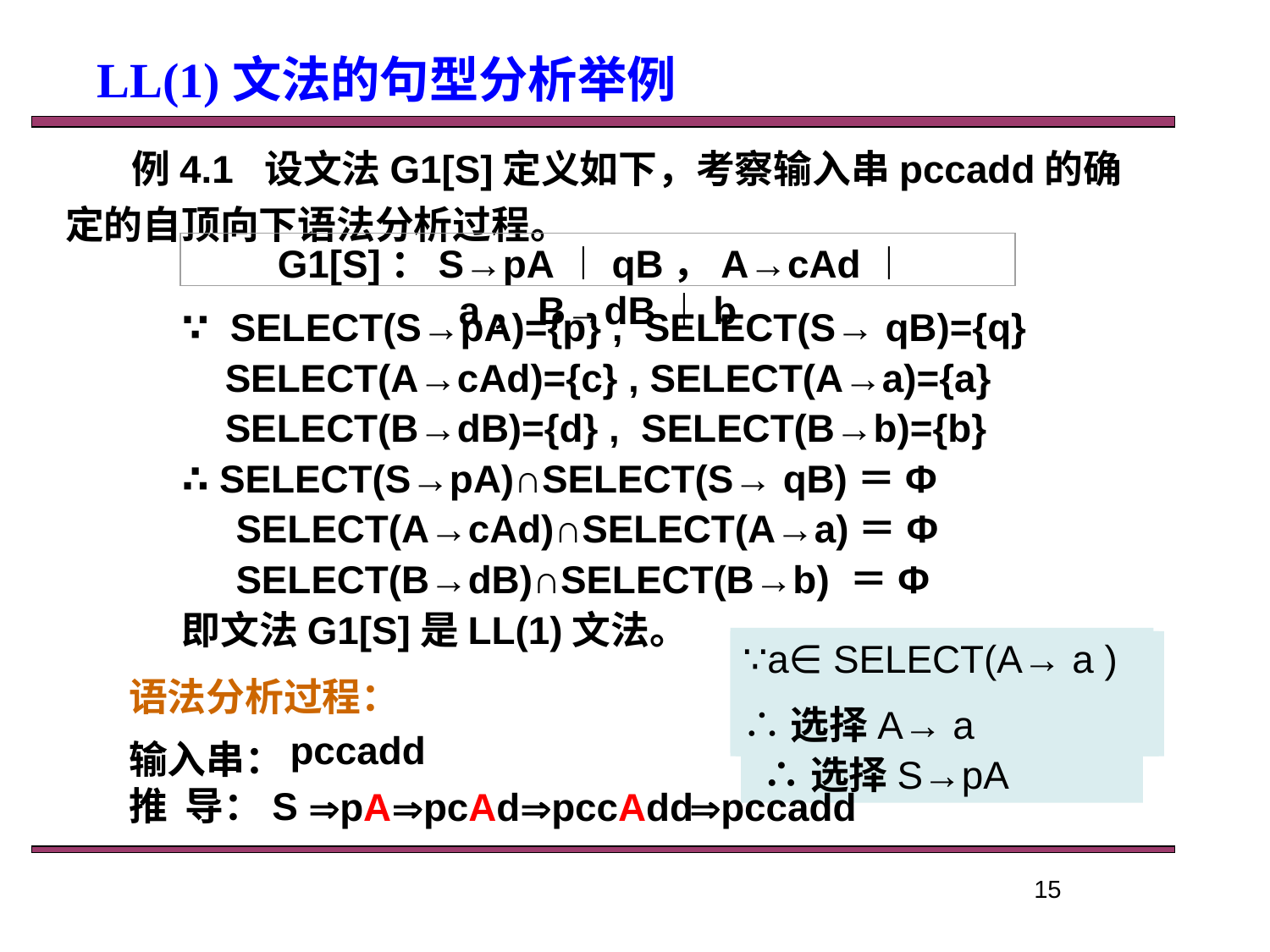

LL(1)文法的句型分析举例
例4.1  设文法G1[S]定义如下，考察输入串pccadd的确定的自顶向下语法分析过程。

G1[S]：S→pA︱qB，A→cAd︱a，B→dB︱b

∵  SELECT(S→pA)={p} ,  SELECT(S→ qB)={q}
    SELECT(A→cAd)={c} , SELECT(A→a)={a}
    SELECT(B→dB)={d} ,  SELECT(B→b)={b}
∴ SELECT(S→pA)∩SELECT(S→ qB)＝Φ
     SELECT(A→cAd)∩SELECT(A→a)＝Φ
     SELECT(B→dB)∩SELECT(B→b) ＝Φ
即文法G1[S]是LL(1)文法。
∵a∈ SELECT(A→ a )
∴选择A→ a
∵c∈ SELECT(A→cAd)
∴选择A→cAd
∵c∈ SELECT(A→cAd)
∴选择A→cAd
∵p∈ SELECT(S→pA)
 ∴选择S→pA
语法分析过程：
pccadd
输入串：
推  导：S
⇒pA
⇒pcAd
⇒pccAdd
⇒pccadd
15